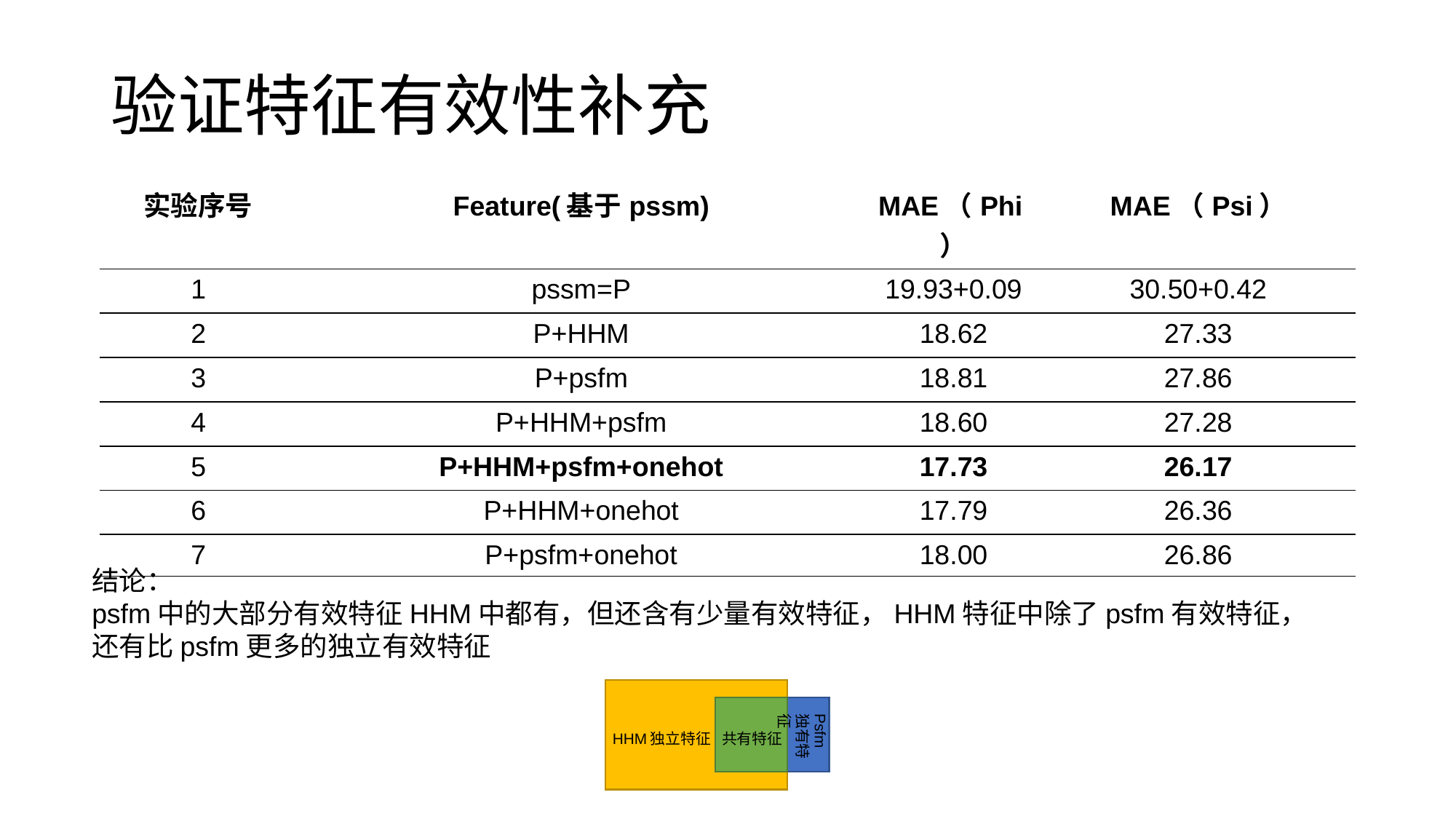

# 验证特征有效性补充
| 实验序号 | Feature(基于pssm) | MAE（Phi） | MAE（Psi） |
| --- | --- | --- | --- |
| 1 | pssm=P | 19.93+0.09 | 30.50+0.42 |
| 2 | P+HHM | 18.62 | 27.33 |
| 3 | P+psfm | 18.81 | 27.86 |
| 4 | P+HHM+psfm | 18.60 | 27.28 |
| 5 | P+HHM+psfm+onehot | 17.73 | 26.17 |
| 6 | P+HHM+onehot | 17.79 | 26.36 |
| 7 | P+psfm+onehot | 18.00 | 26.86 |
结论：
psfm中的大部分有效特征HHM中都有，但还含有少量有效特征，HHM特征中除了psfm有效特征，还有比psfm更多的独立有效特征

Psfm独有特征
HHM独立特征
共有特征